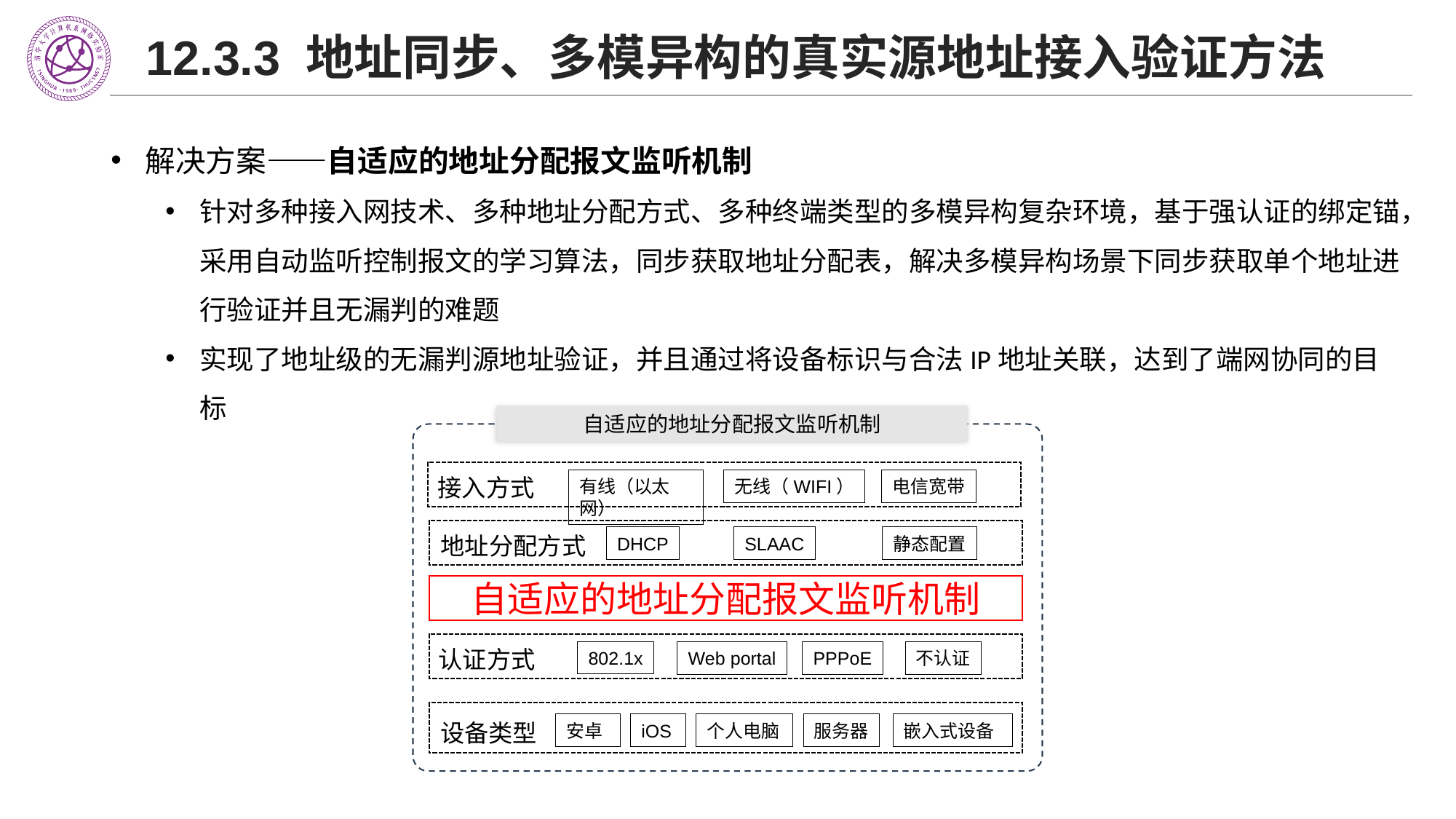

# 12.3.3 地址同步、多模异构的真实源地址接入验证方法
解决方案——自适应的地址分配报文监听机制
针对多种接入网技术、多种地址分配方式、多种终端类型的多模异构复杂环境，基于强认证的绑定锚，采用自动监听控制报文的学习算法，同步获取地址分配表，解决多模异构场景下同步获取单个地址进行验证并且无漏判的难题
实现了地址级的无漏判源地址验证，并且通过将设备标识与合法IP地址关联，达到了端网协同的目标
自适应的地址分配报文监听机制

接入方式
有线（以太网）
无线（WIFI）
电信宽带

地址分配方式
DHCP
SLAAC
静态配置
自适应的地址分配报文监听机制

认证方式
802.1x
Web portal
PPPoE
不认证

设备类型
安卓
iOS
个人电脑
服务器
嵌入式设备